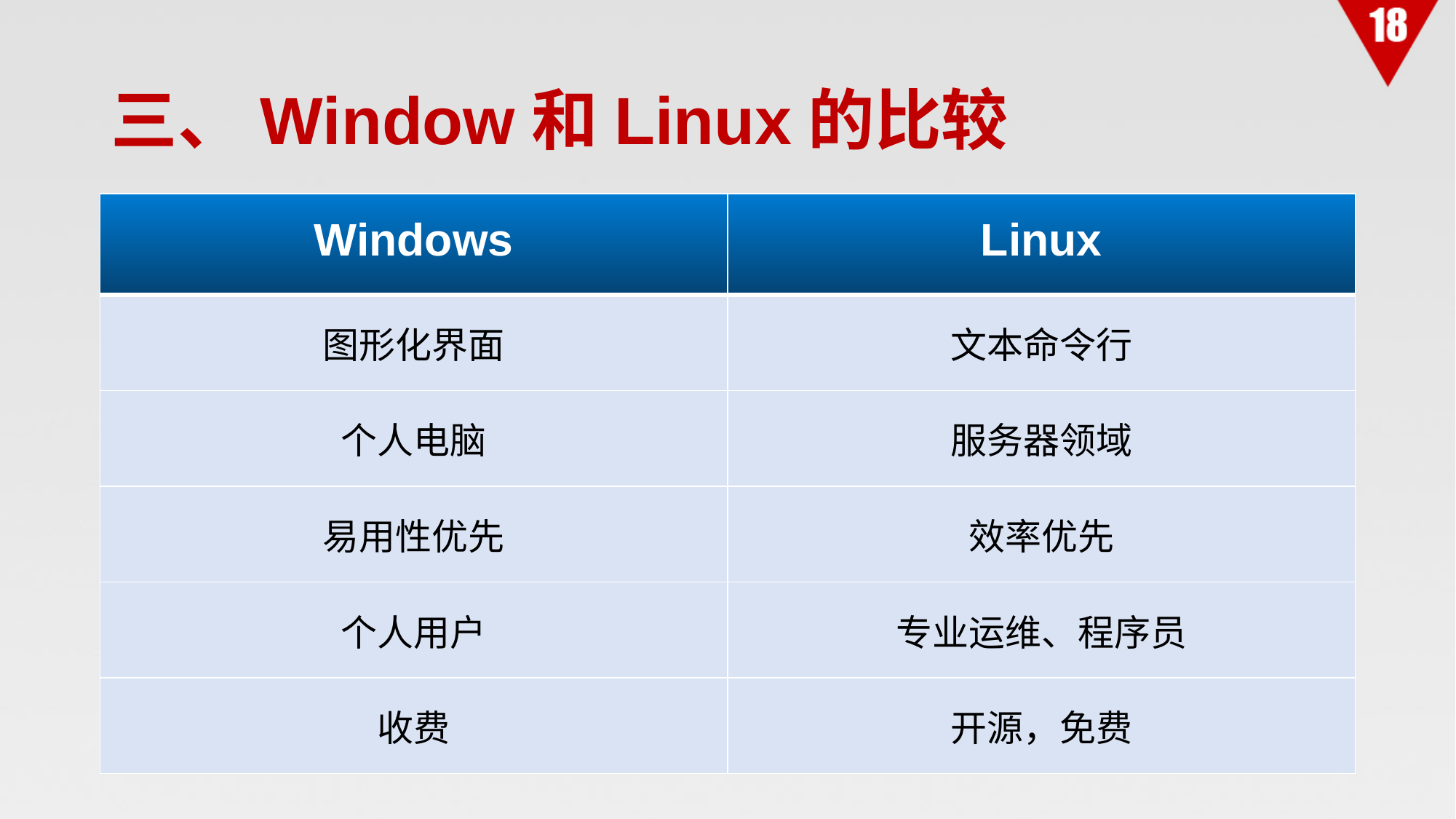

# 三、Window和Linux的比较
| Windows | Linux |
| --- | --- |
| 图形化界面 | 文本命令行 |
| 个人电脑 | 服务器领域 |
| 易用性优先 | 效率优先 |
| 个人用户 | 专业运维、程序员 |
| 收费 | 开源，免费 |